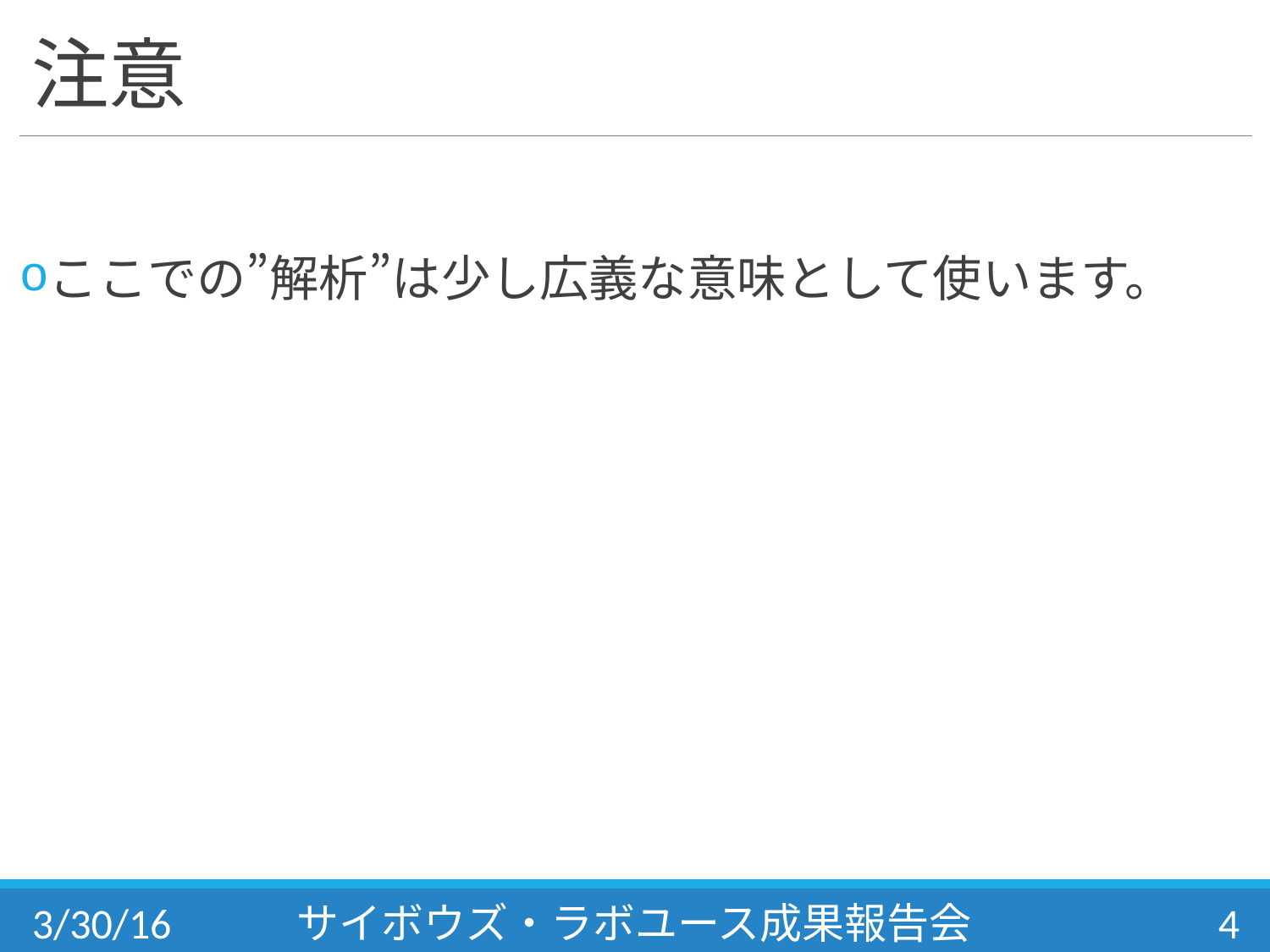

# 注意

ここでの”解析”は少し広義な意味として使います。
3/30/16
サイボウズ・ラボユース成果報告会
4